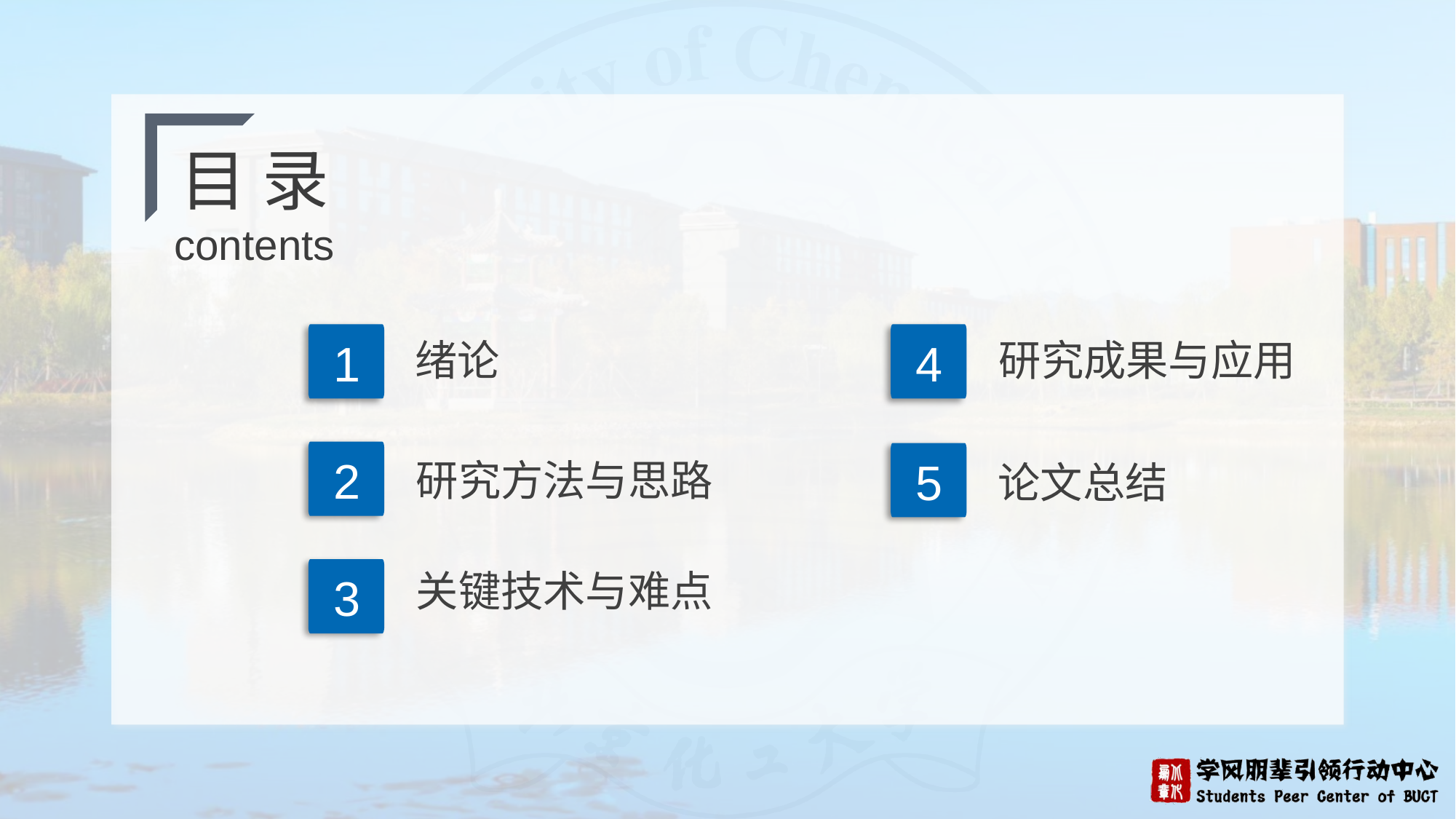

目 录
contents

绪论
研究成果与应用
1
4

研究方法与思路
论文总结
2
5

关键技术与难点
3